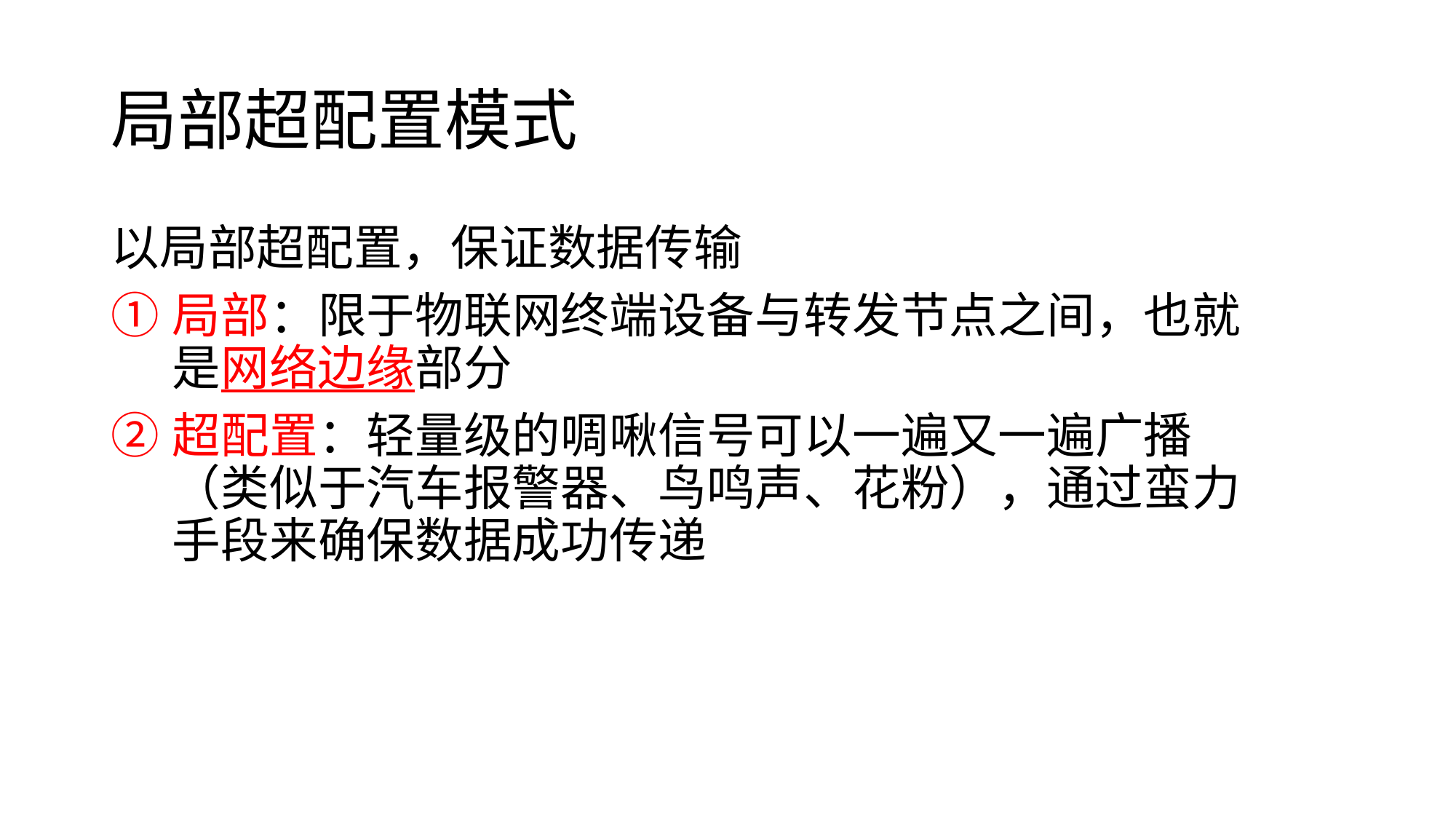

# 局部超配置模式
以局部超配置，保证数据传输
局部：限于物联网终端设备与转发节点之间，也就是网络边缘部分
超配置：轻量级的啁啾信号可以一遍又一遍广播（类似于汽车报警器、鸟鸣声、花粉），通过蛮力手段来确保数据成功传递